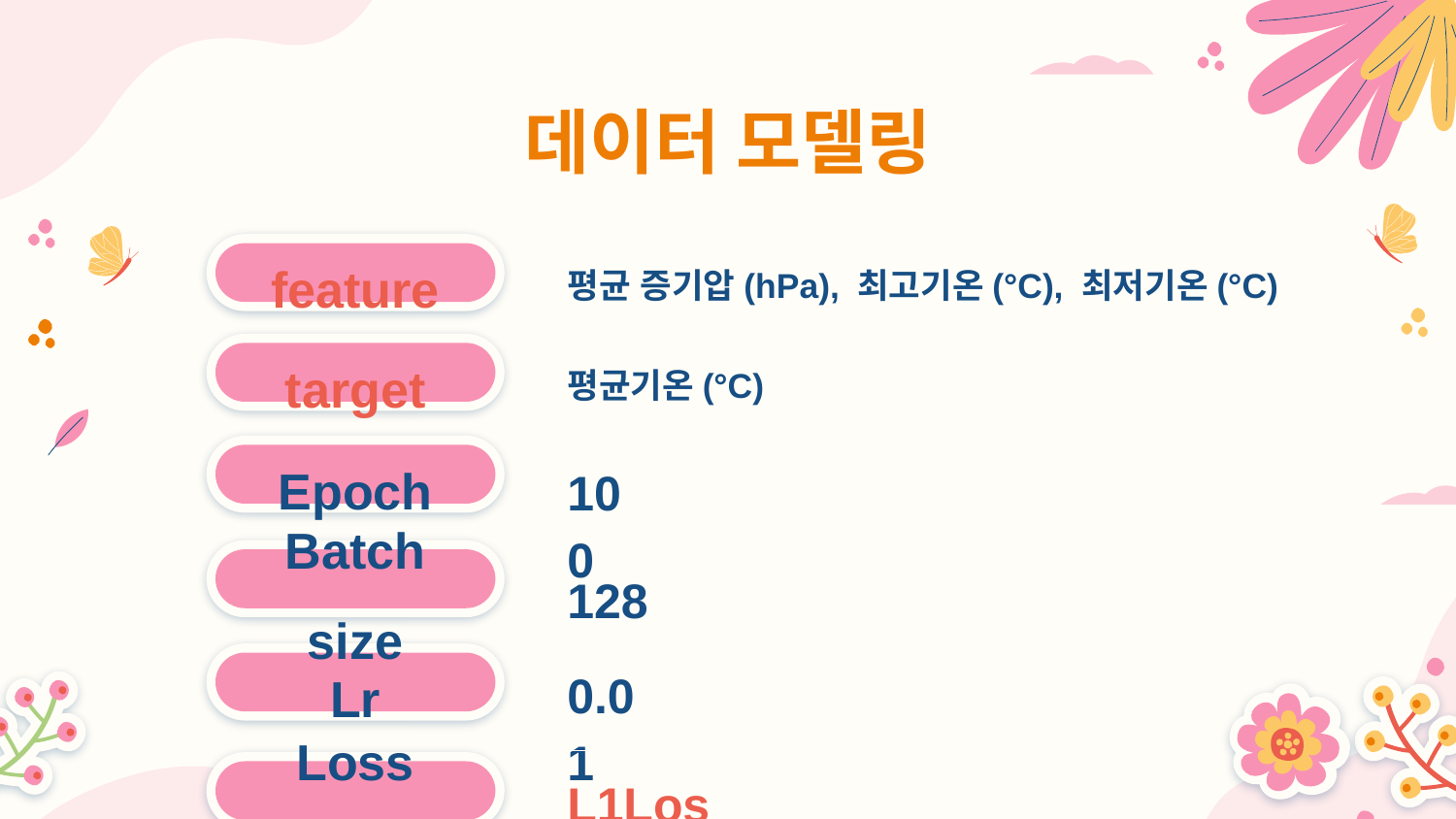

# 데이터 모델링

feature
평균 증기압(hPa), 최고기온(°C), 최저기온(°C)

target
평균기온(°C)
100

Epoch
128

Batch size
0.01

Lr

L1Loss

Loss Func